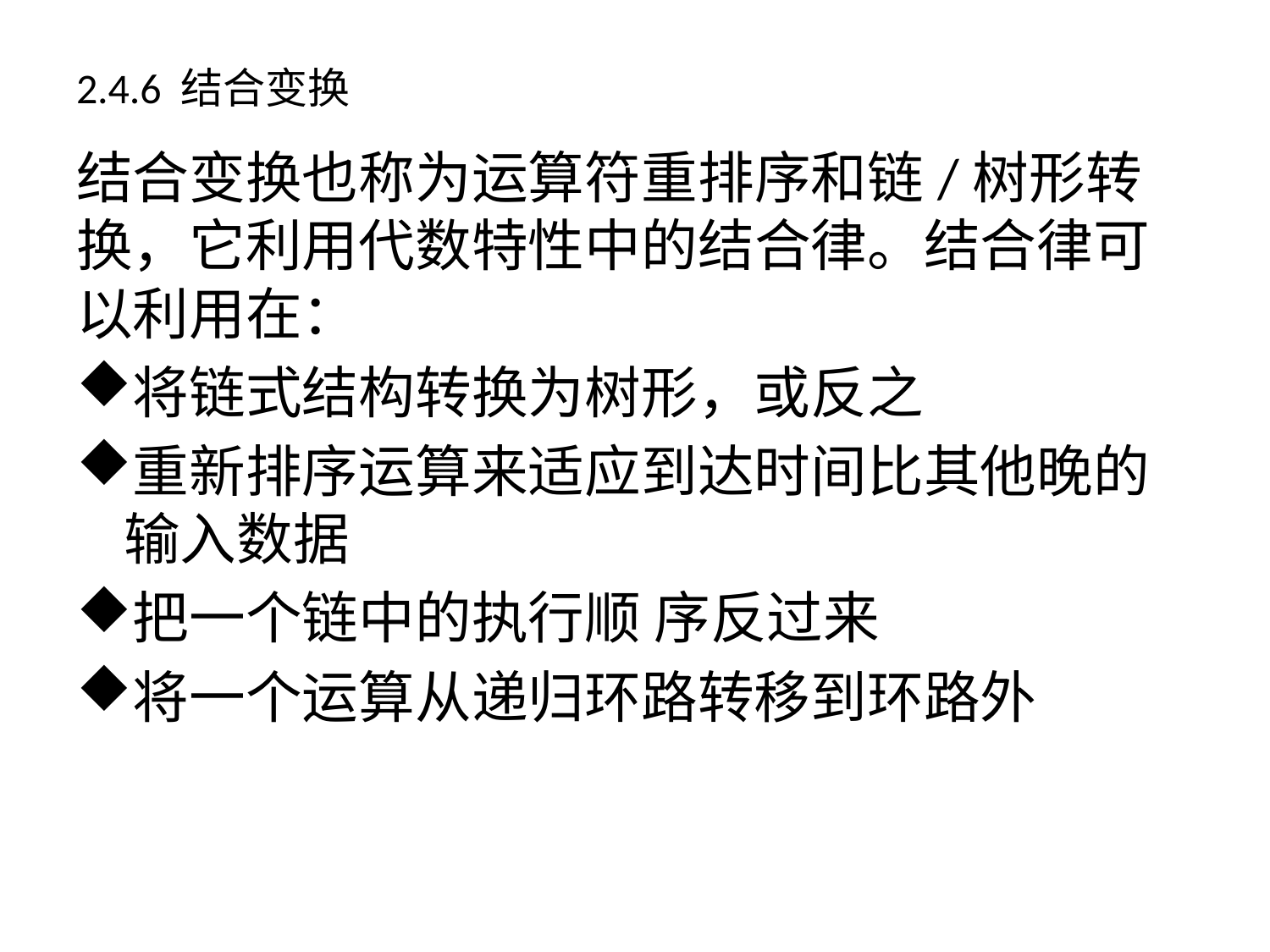

# 2.4.6 结合变换
结合变换也称为运算符重排序和链/树形转换，它利用代数特性中的结合律。结合律可以利用在：
将链式结构转换为树形，或反之
重新排序运算来适应到达时间比其他晚的输入数据
把一个链中的执行顺 序反过来
将一个运算从递归环路转移到环路外